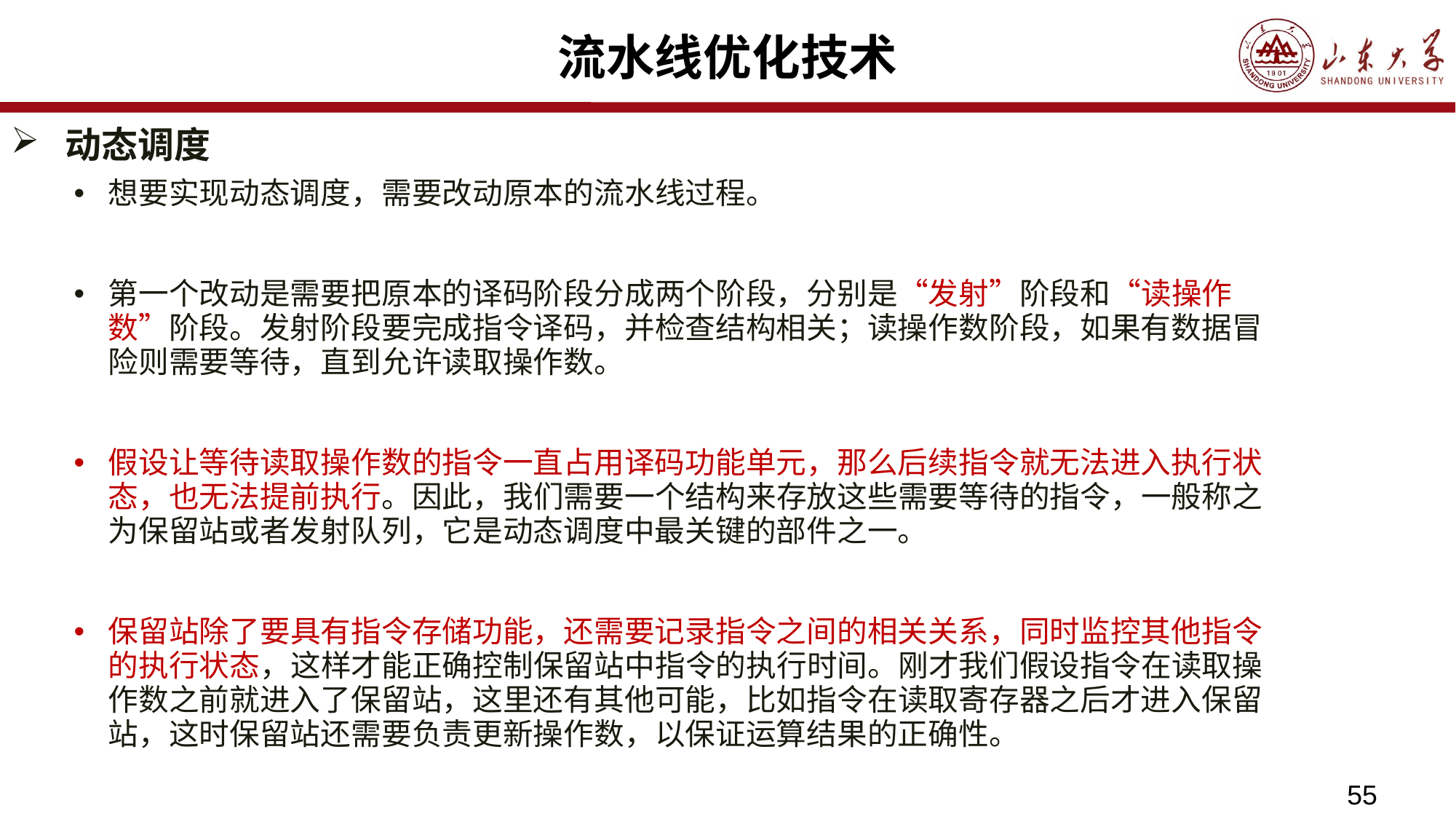

# 流水线优化技术
动态调度
想要实现动态调度，需要改动原本的流水线过程。

第一个改动是需要把原本的译码阶段分成两个阶段，分别是“发射”阶段和“读操作数”阶段。发射阶段要完成指令译码，并检查结构相关；读操作数阶段，如果有数据冒险则需要等待，直到允许读取操作数。

假设让等待读取操作数的指令一直占用译码功能单元，那么后续指令就无法进入执行状态，也无法提前执行。因此，我们需要一个结构来存放这些需要等待的指令，一般称之为保留站或者发射队列，它是动态调度中最关键的部件之一。

保留站除了要具有指令存储功能，还需要记录指令之间的相关关系，同时监控其他指令的执行状态，这样才能正确控制保留站中指令的执行时间。刚才我们假设指令在读取操作数之前就进入了保留站，这里还有其他可能，比如指令在读取寄存器之后才进入保留站，这时保留站还需要负责更新操作数，以保证运算结果的正确性。
55